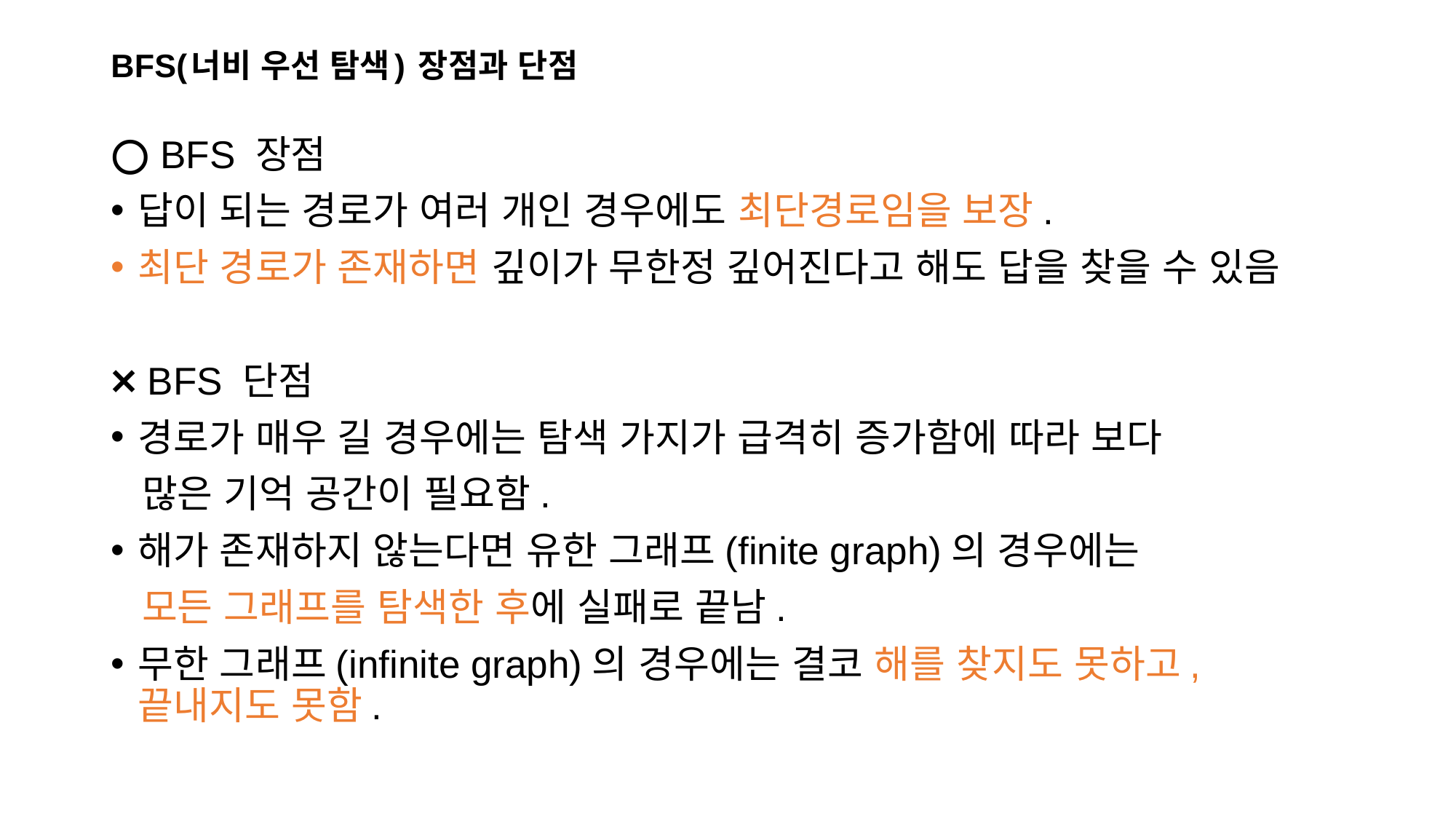

# BFS(너비 우선 탐색) 장점과 단점
⭕ BFS 장점
답이 되는 경로가 여러 개인 경우에도 최단경로임을 보장.
최단 경로가 존재하면 깊이가 무한정 깊어진다고 해도 답을 찾을 수 있음

❌ BFS 단점
경로가 매우 길 경우에는 탐색 가지가 급격히 증가함에 따라 보다
  많은 기억 공간이 필요함.
해가 존재하지 않는다면 유한 그래프(finite graph)의 경우에는
  모든 그래프를 탐색한 후에 실패로 끝남.
무한 그래프(infinite graph)의 경우에는 결코 해를 찾지도 못하고, 끝내지도 못함.